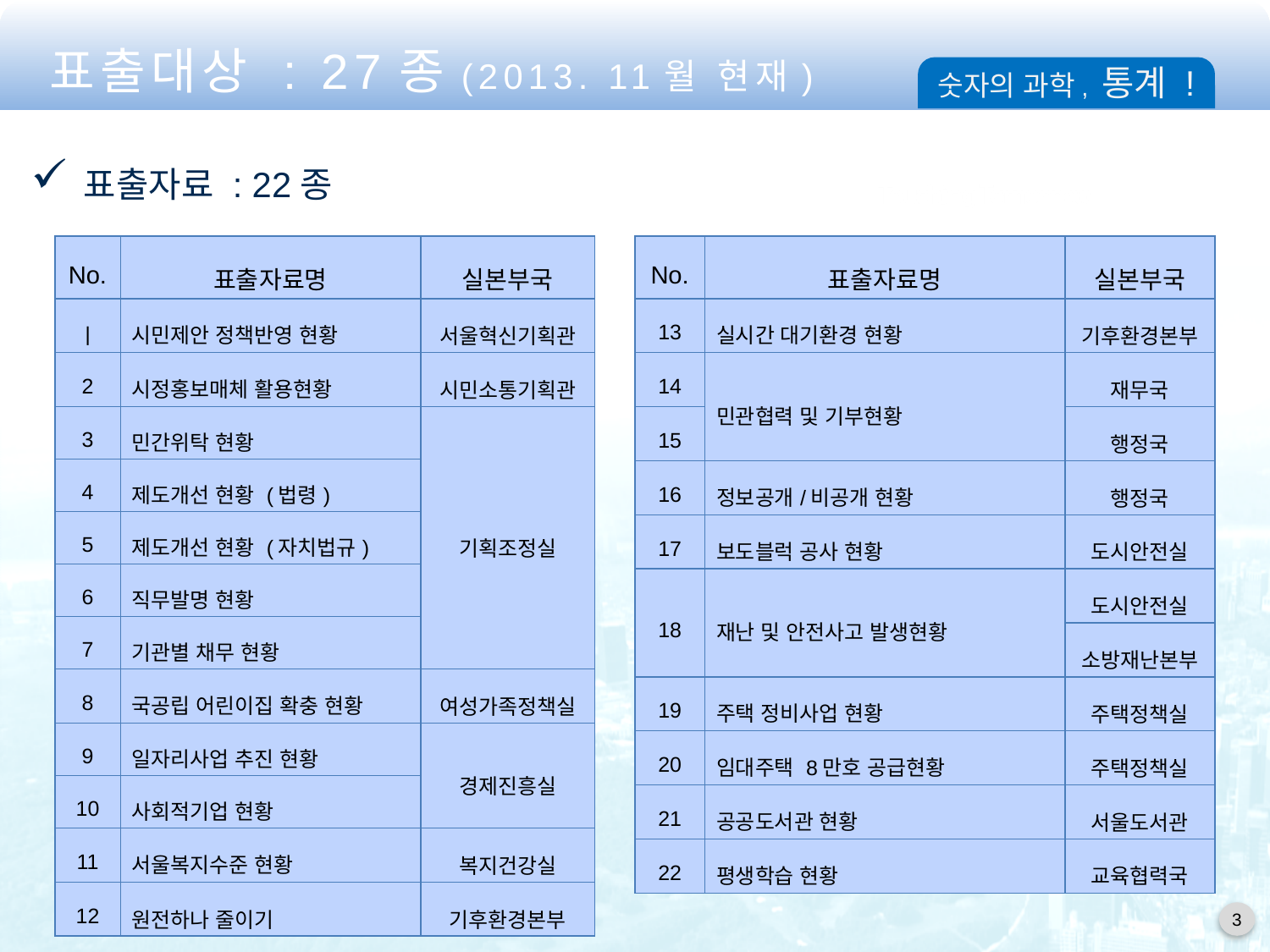

표출대상 : 27종(2013. 11월 현재)
표출자료 : 22종

| No. | 표출자료명 | 실본부국 |
| --- | --- | --- |
| ㅣ | 시민제안 정책반영 현황 | 서울혁신기획관 |
| 2 | 시정홍보매체 활용현황 | 시민소통기획관 |
| 3 | 민간위탁 현황 | 기획조정실 |
| 4 | 제도개선 현황 (법령) |  |
| 5 | 제도개선 현황 (자치법규) |  |
| 6 | 직무발명 현황 |  |
| 7 | 기관별 채무 현황 |  |
| 8 | 국공립 어린이집 확충 현황 | 여성가족정책실 |
| 9 | 일자리사업 추진 현황 | 경제진흥실 |
| 10 | 사회적기업 현황 |  |
| 11 | 서울복지수준 현황 | 복지건강실 |
| 12 | 원전하나 줄이기 | 기후환경본부 |
| No. | 표출자료명 | 실본부국 |
| --- | --- | --- |
| 13 | 실시간 대기환경 현황 | 기후환경본부 |
| 14 | 민관협력 및 기부현황 | 재무국 |
| 15 |  | 행정국 |
| 16 | 정보공개/비공개 현황 | 행정국 |
| 17 | 보도블럭 공사 현황 | 도시안전실 |
| 18 | 재난 및 안전사고 발생현황 | 도시안전실 |
|  |  | 소방재난본부 |
| 19 | 주택 정비사업 현황 | 주택정책실 |
| 20 | 임대주택 8만호 공급현황 | 주택정책실 |
| 21 | 공공도서관 현황 | 서울도서관 |
| 22 | 평생학습 현황 | 교육협력국 |
3